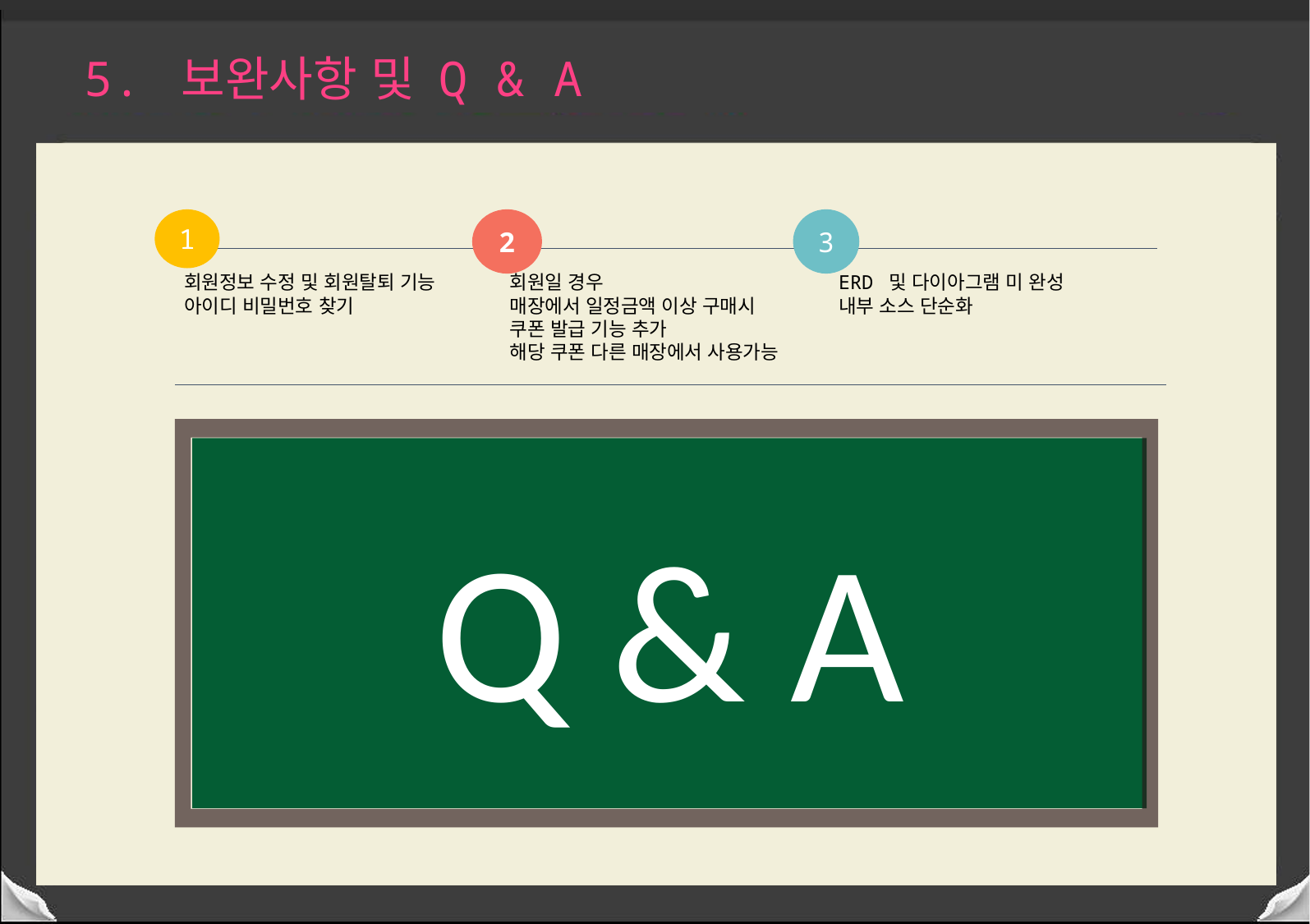

5. 보완사항 및 Q & A
1
2
3
회원정보 수정 및 회원탈퇴 기능
아이디 비밀번호 찾기

회원일 경우
매장에서 일정금액 이상 구매시
쿠폰 발급 기능 추가
해당 쿠폰 다른 매장에서 사용가능
ERD 및 다이아그램 미 완성
내부 소스 단순화

Q & A